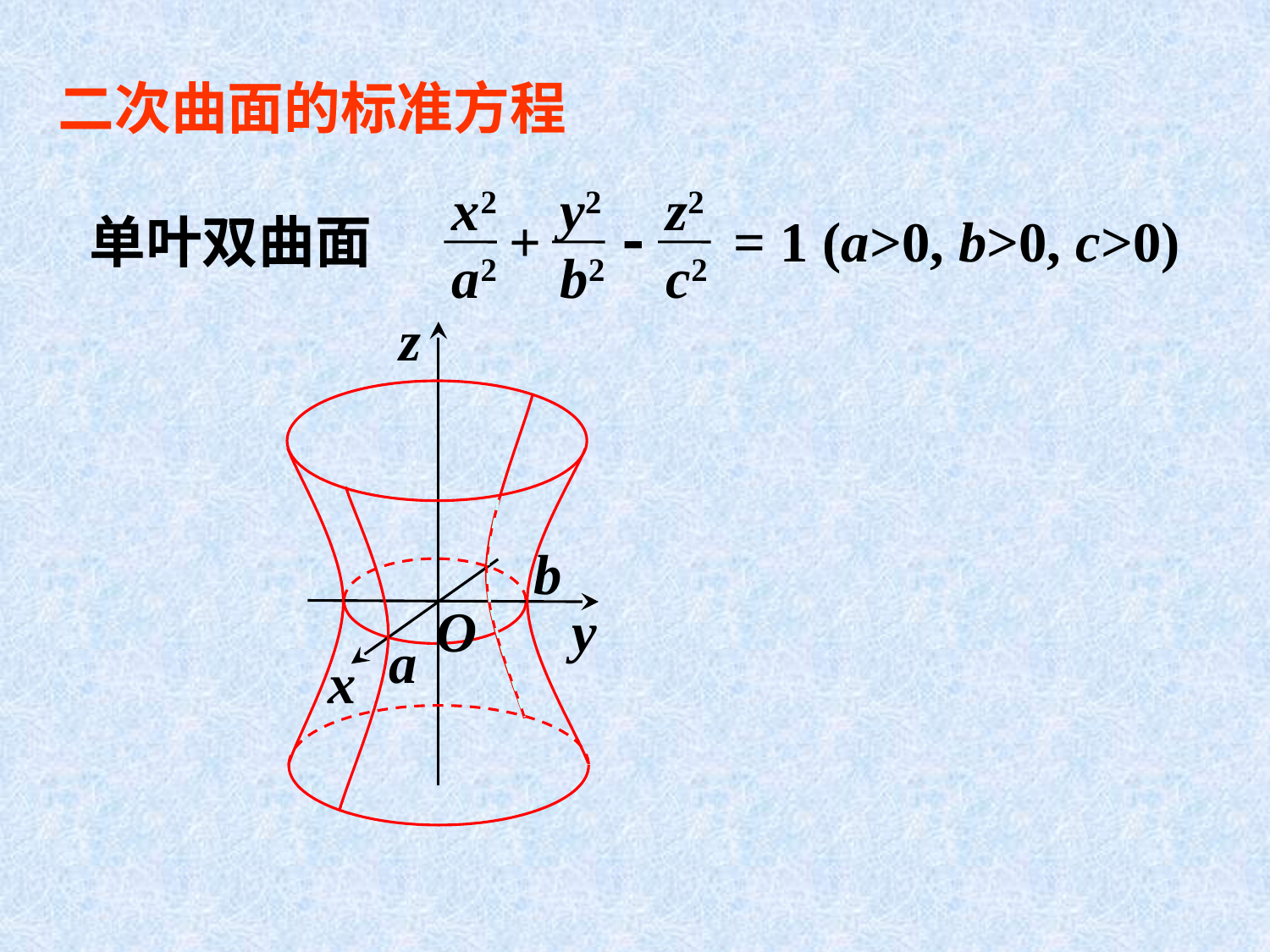

二次曲面的标准方程
x2
a2
y2
b2
z2
c2
−
+
= 1 (a>0, b>0, c>0)

单叶双曲面
z

O
y

x

a

b